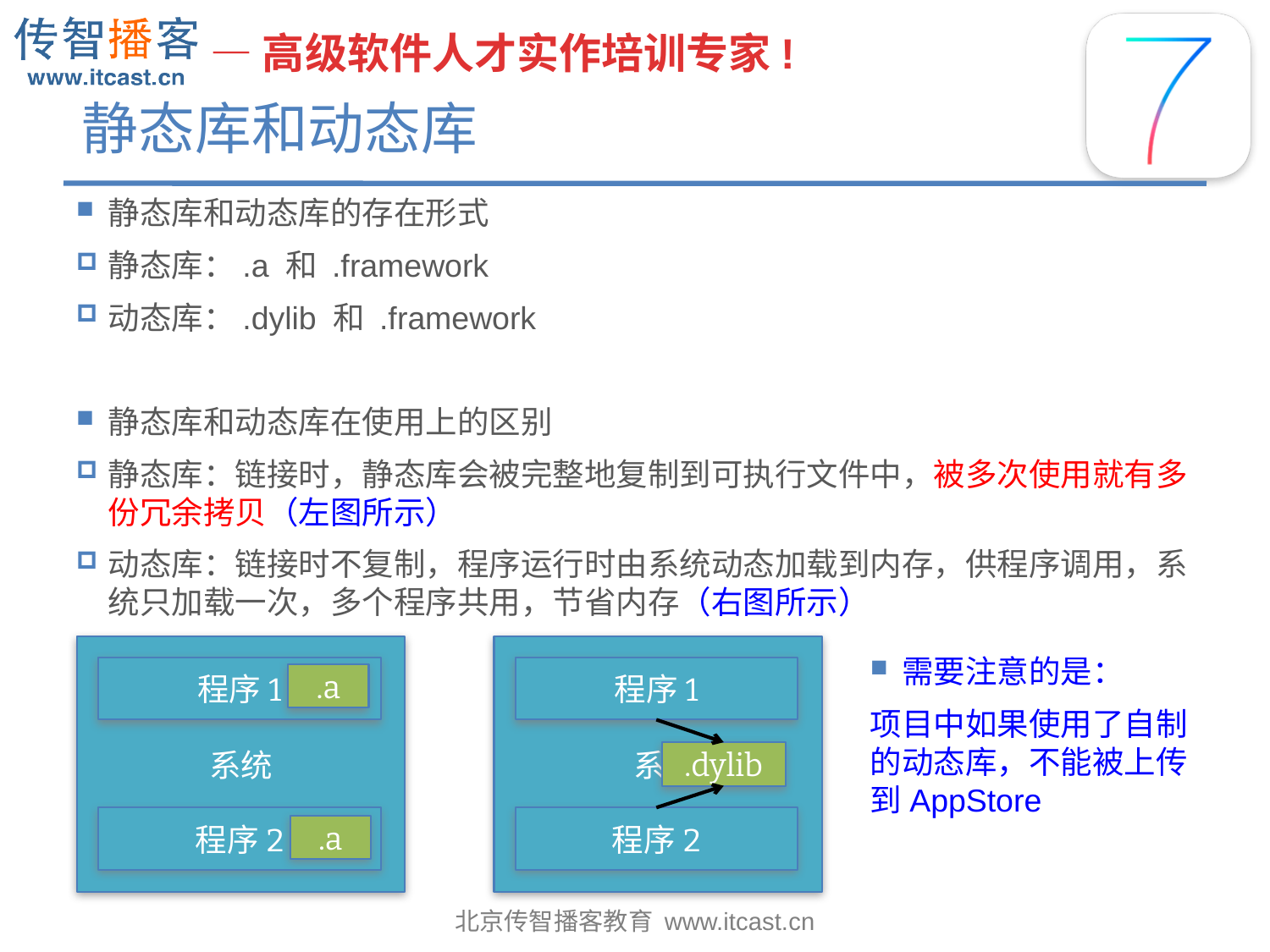

# 静态库和动态库
静态库和动态库的存在形式
静态库：.a 和 .framework
动态库：.dylib 和 .framework

静态库和动态库在使用上的区别
静态库：链接时，静态库会被完整地复制到可执行文件中，被多次使用就有多份冗余拷贝（左图所示）
动态库：链接时不复制，程序运行时由系统动态加载到内存，供程序调用，系统只加载一次，多个程序共用，节省内存（右图所示）
系统
     	系统
需要注意的是：
项目中如果使用了自制的动态库，不能被上传到AppStore
程序1
程序1
.a
.dylib
程序2
程序2
.a